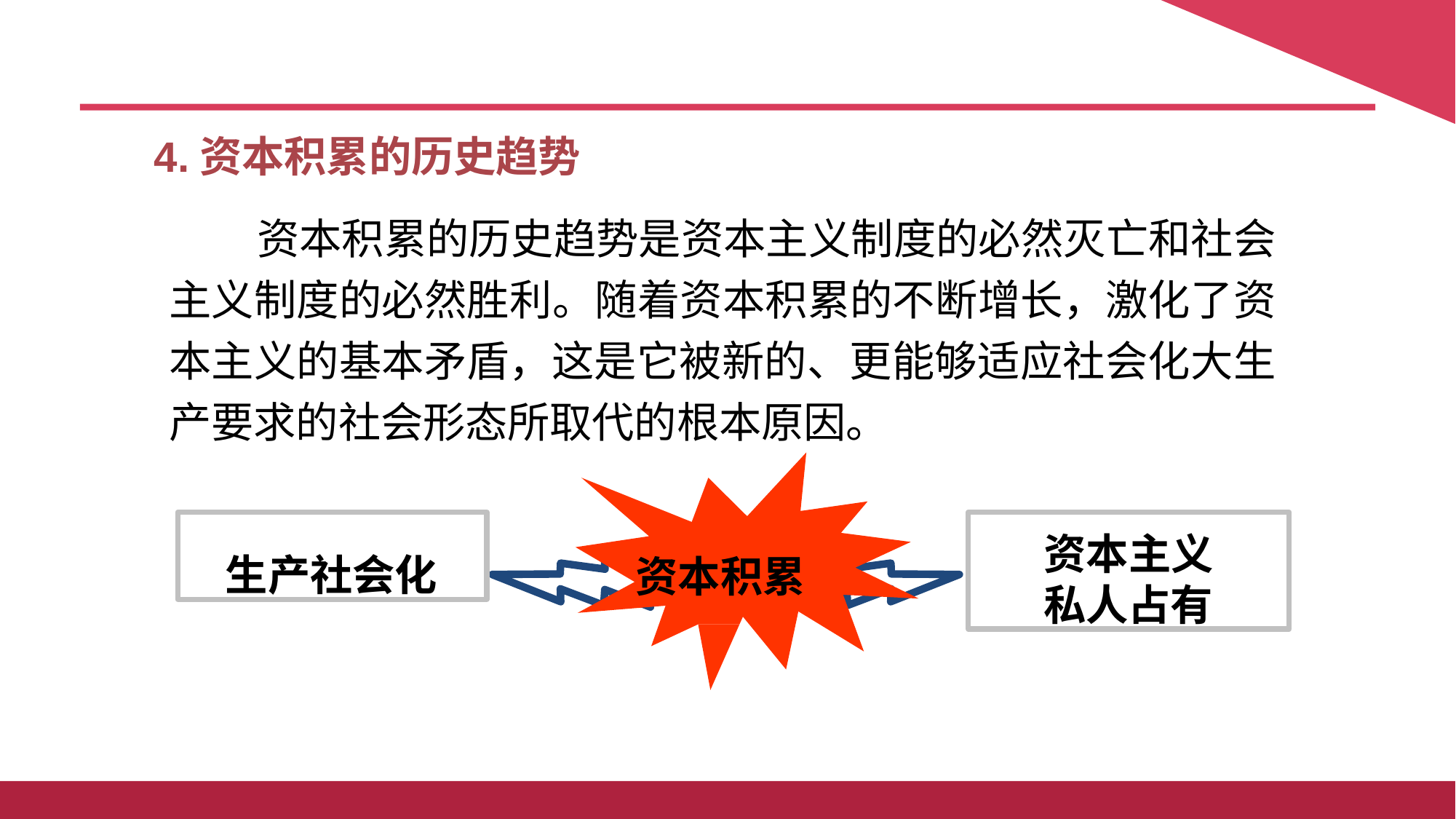

# 四、生产剩余价值是资本主义生产方式的绝对规律
4.资本积累的历史趋势
资本积累的历史趋势是资本主义制度的必然灭亡和社会 主义制度的必然胜利。随着资本积累的不断增长，激化了资 本主义的基本矛盾，这是它被新的、更能够适应社会化大生 产要求的社会形态所取代的根本原因。

生产社会化
资本主义私人占有
资本积累